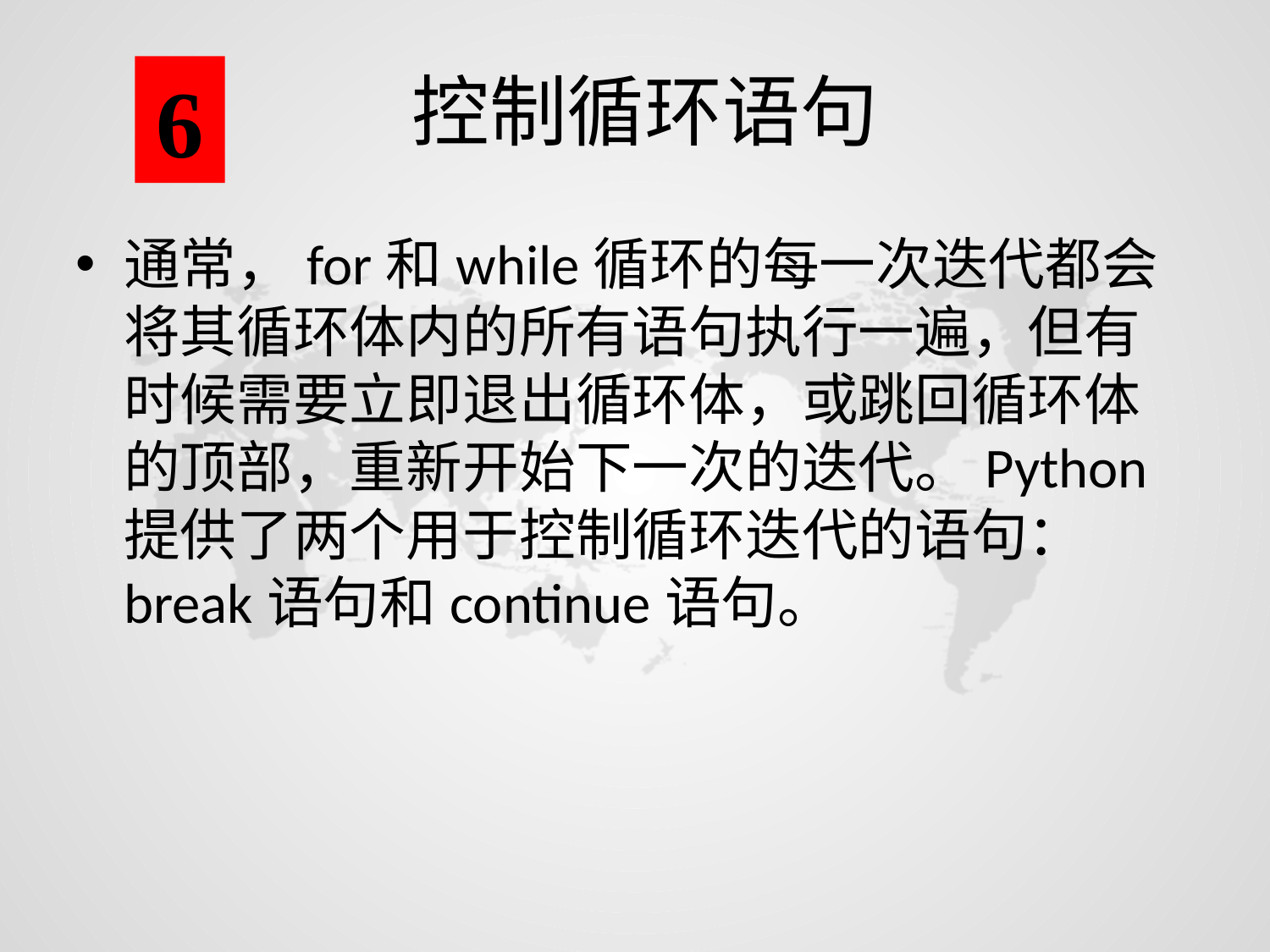

6
# 控制循环语句
通常，for和while循环的每一次迭代都会将其循环体内的所有语句执行一遍，但有时候需要立即退出循环体，或跳回循环体的顶部，重新开始下一次的迭代。Python提供了两个用于控制循环迭代的语句：break语句和continue语句。